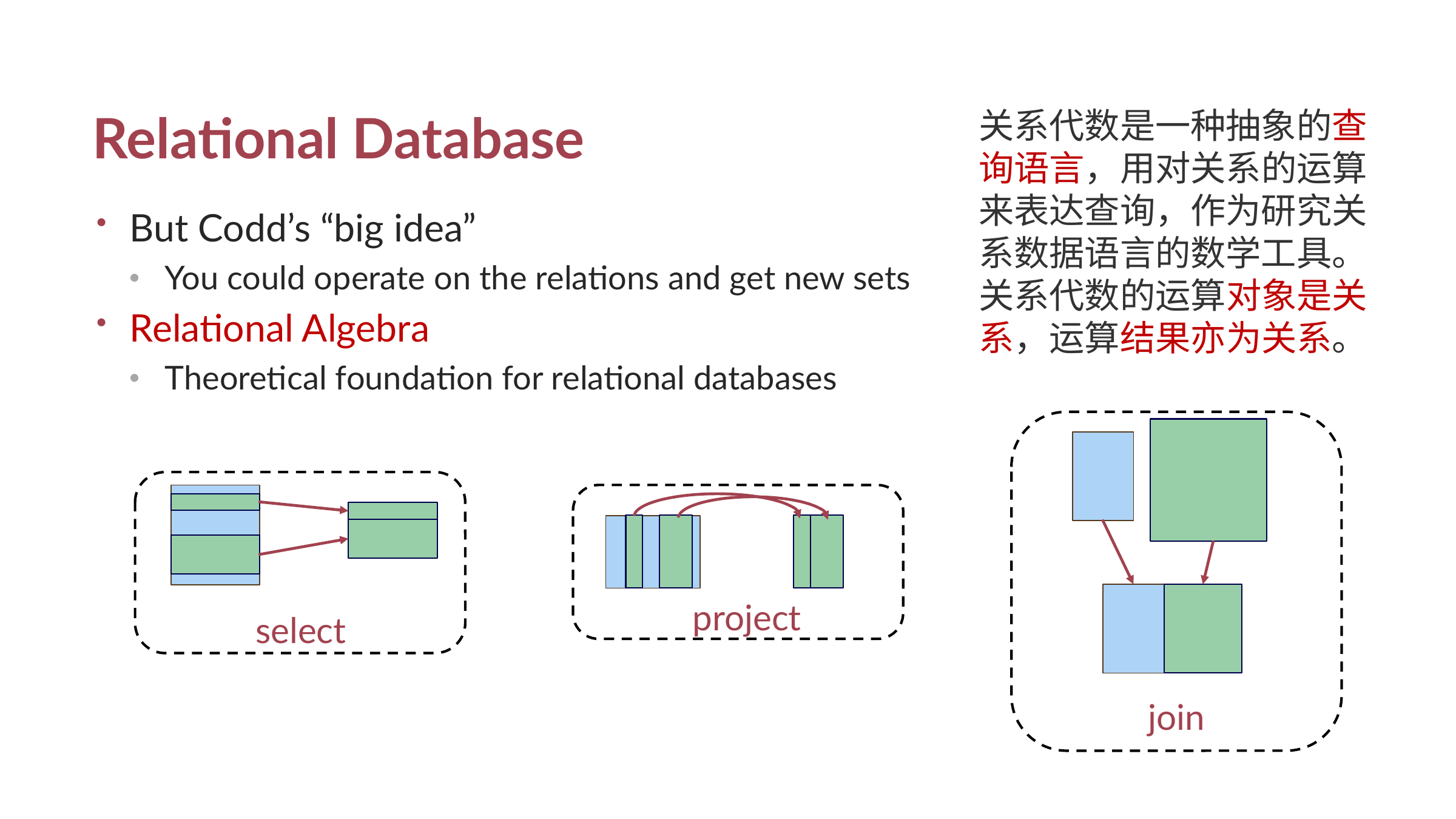

# Relational Database
关系代数是一种抽象的查询语言，用对关系的运算来表达查询，作为研究关系数据语言的数学工具。关系代数的运算对象是关系，运算结果亦为关系。
But Codd’s “big idea”
You could operate on the relations and get new sets
Relational Algebra
Theoretical foundation for relational databases

project
select
join